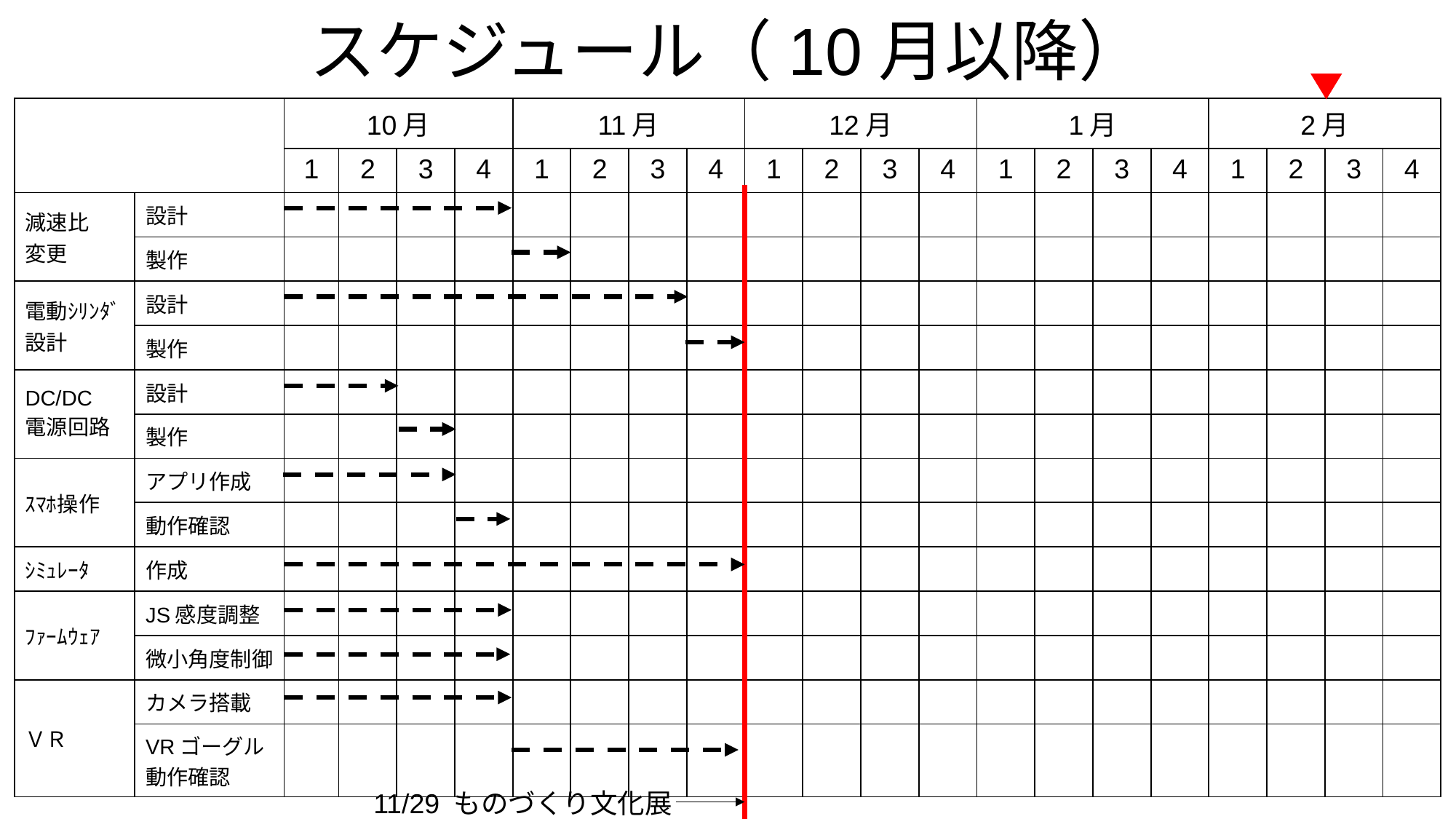

# スケジュール（10月以降）

|  |  | 10月 |  |  |  | 11月 |  |  |  | 12月 |  |  |  | 1月 |  |  |  | 2月 |  |  |  |
| --- | --- | --- | --- | --- | --- | --- | --- | --- | --- | --- | --- | --- | --- | --- | --- | --- | --- | --- | --- | --- | --- |
|  |  | 1 | 2 | 3 | 4 | 1 | 2 | 3 | 4 | 1 | 2 | 3 | 4 | 1 | 2 | 3 | 4 | 1 | 2 | 3 | 4 |
| 減速比 変更 | 設計 |  |  |  |  |  |  |  |  |  |  |  |  |  |  |  |  |  |  |  |  |
|  | 製作 |  |  |  |  |  |  |  |  |  |  |  |  |  |  |  |  |  |  |  |  |
| 電動ｼﾘﾝﾀﾞ設計 | 設計 |  |  |  |  |  |  |  |  |  |  |  |  |  |  |  |  |  |  |  |  |
|  | 製作 |  |  |  |  |  |  |  |  |  |  |  |  |  |  |  |  |  |  |  |  |
| DC/DC 電源回路 | 設計 |  |  |  |  |  |  |  |  |  |  |  |  |  |  |  |  |  |  |  |  |
|  | 製作 |  |  |  |  |  |  |  |  |  |  |  |  |  |  |  |  |  |  |  |  |
| ｽﾏﾎ操作 | アプリ作成 |  |  |  |  |  |  |  |  |  |  |  |  |  |  |  |  |  |  |  |  |
|  | 動作確認 |  |  |  |  |  |  |  |  |  |  |  |  |  |  |  |  |  |  |  |  |
| ｼﾐｭﾚｰﾀ | 作成 |  |  |  |  |  |  |  |  |  |  |  |  |  |  |  |  |  |  |  |  |
| ﾌｧｰﾑｳｪｱ | JS感度調整 |  |  |  |  |  |  |  |  |  |  |  |  |  |  |  |  |  |  |  |  |
|  | 微小角度制御 |  |  |  |  |  |  |  |  |  |  |  |  |  |  |  |  |  |  |  |  |
| ＶＲ | カメラ搭載 |  |  |  |  |  |  |  |  |  |  |  |  |  |  |  |  |  |  |  |  |
|  | VRゴーグル 動作確認 |  |  |  |  |  |  |  |  |  |  |  |  |  |  |  |  |  |  |  |  |
11/29 ものづくり文化展